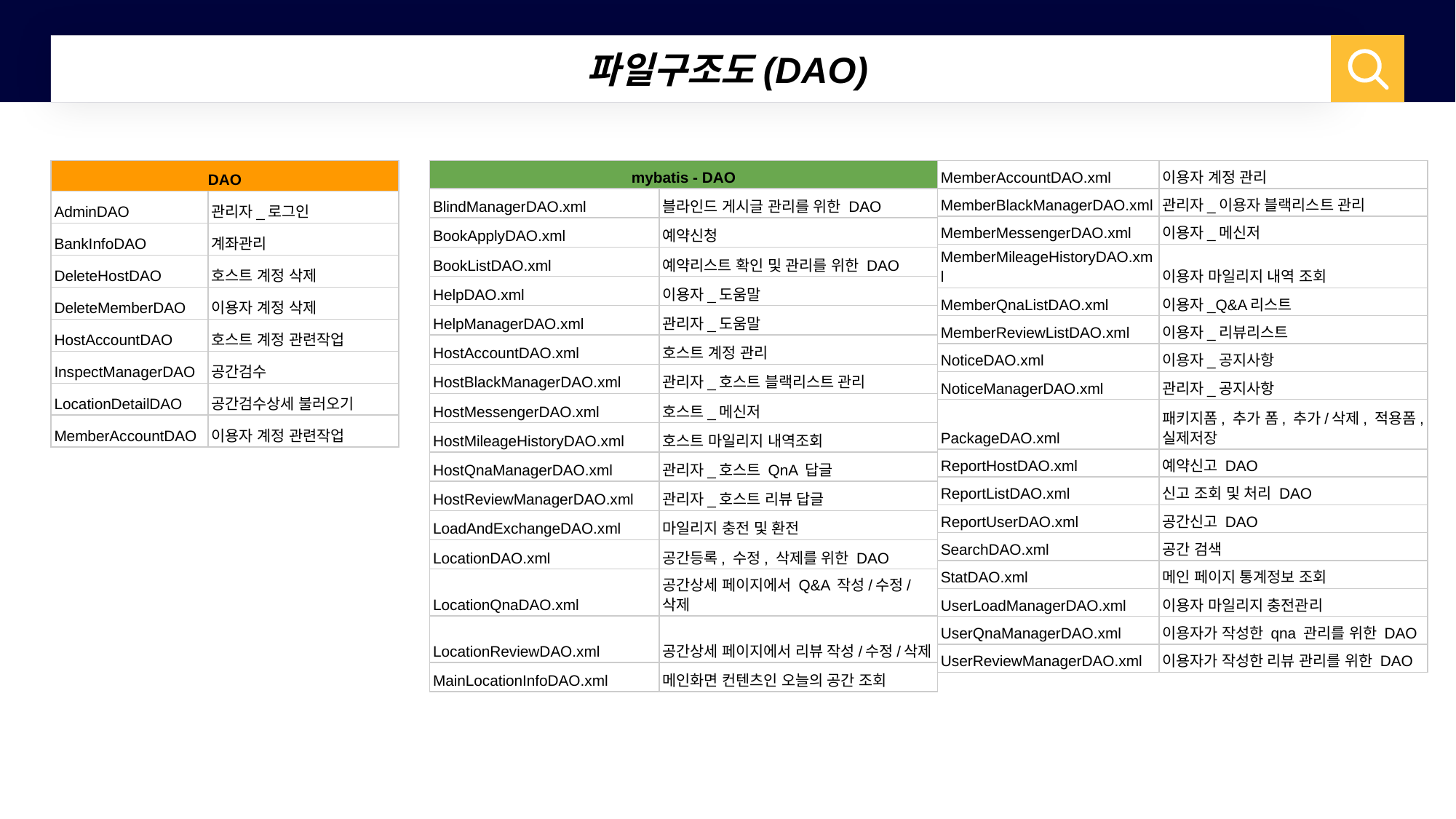

파일구조도(DAO)

| DAO |  |
| --- | --- |
| AdminDAO | 관리자\_로그인 |
| BankInfoDAO | 계좌관리 |
| DeleteHostDAO | 호스트 계정 삭제 |
| DeleteMemberDAO | 이용자 계정 삭제 |
| HostAccountDAO | 호스트 계정 관련작업 |
| InspectManagerDAO | 공간검수 |
| LocationDetailDAO | 공간검수상세 불러오기 |
| MemberAccountDAO | 이용자 계정 관련작업 |
| mybatis - DAO |  |
| --- | --- |
| BlindManagerDAO.xml | 블라인드 게시글 관리를 위한 DAO |
| BookApplyDAO.xml | 예약신청 |
| BookListDAO.xml | 예약리스트 확인 및 관리를 위한 DAO |
| HelpDAO.xml | 이용자\_도움말 |
| HelpManagerDAO.xml | 관리자\_도움말 |
| HostAccountDAO.xml | 호스트 계정 관리 |
| HostBlackManagerDAO.xml | 관리자\_호스트 블랙리스트 관리 |
| HostMessengerDAO.xml | 호스트\_메신저 |
| HostMileageHistoryDAO.xml | 호스트 마일리지 내역조회 |
| HostQnaManagerDAO.xml | 관리자\_호스트 QnA 답글 |
| HostReviewManagerDAO.xml | 관리자\_호스트 리뷰 답글 |
| LoadAndExchangeDAO.xml | 마일리지 충전 및 환전 |
| LocationDAO.xml | 공간등록, 수정, 삭제를 위한 DAO |
| LocationQnaDAO.xml | 공간상세 페이지에서 Q&A 작성/수정/삭제 |
| LocationReviewDAO.xml | 공간상세 페이지에서 리뷰 작성/수정/삭제 |
| MainLocationInfoDAO.xml | 메인화면 컨텐츠인 오늘의 공간 조회 |
| MemberAccountDAO.xml | 이용자 계정 관리 |
| --- | --- |
| MemberBlackManagerDAO.xml | 관리자\_이용자 블랙리스트 관리 |
| MemberMessengerDAO.xml | 이용자\_메신저 |
| MemberMileageHistoryDAO.xml | 이용자 마일리지 내역 조회 |
| MemberQnaListDAO.xml | 이용자\_Q&A리스트 |
| MemberReviewListDAO.xml | 이용자\_리뷰리스트 |
| NoticeDAO.xml | 이용자\_공지사항 |
| NoticeManagerDAO.xml | 관리자\_공지사항 |
| PackageDAO.xml | 패키지폼, 추가 폼, 추가/삭제, 적용폼, 실제저장 |
| ReportHostDAO.xml | 예약신고 DAO |
| ReportListDAO.xml | 신고 조회 및 처리 DAO |
| ReportUserDAO.xml | 공간신고 DAO |
| SearchDAO.xml | 공간 검색 |
| StatDAO.xml | 메인 페이지 통계정보 조회 |
| UserLoadManagerDAO.xml | 이용자 마일리지 충전관리 |
| UserQnaManagerDAO.xml | 이용자가 작성한 qna 관리를 위한 DAO |
| UserReviewManagerDAO.xml | 이용자가 작성한 리뷰 관리를 위한 DAO |